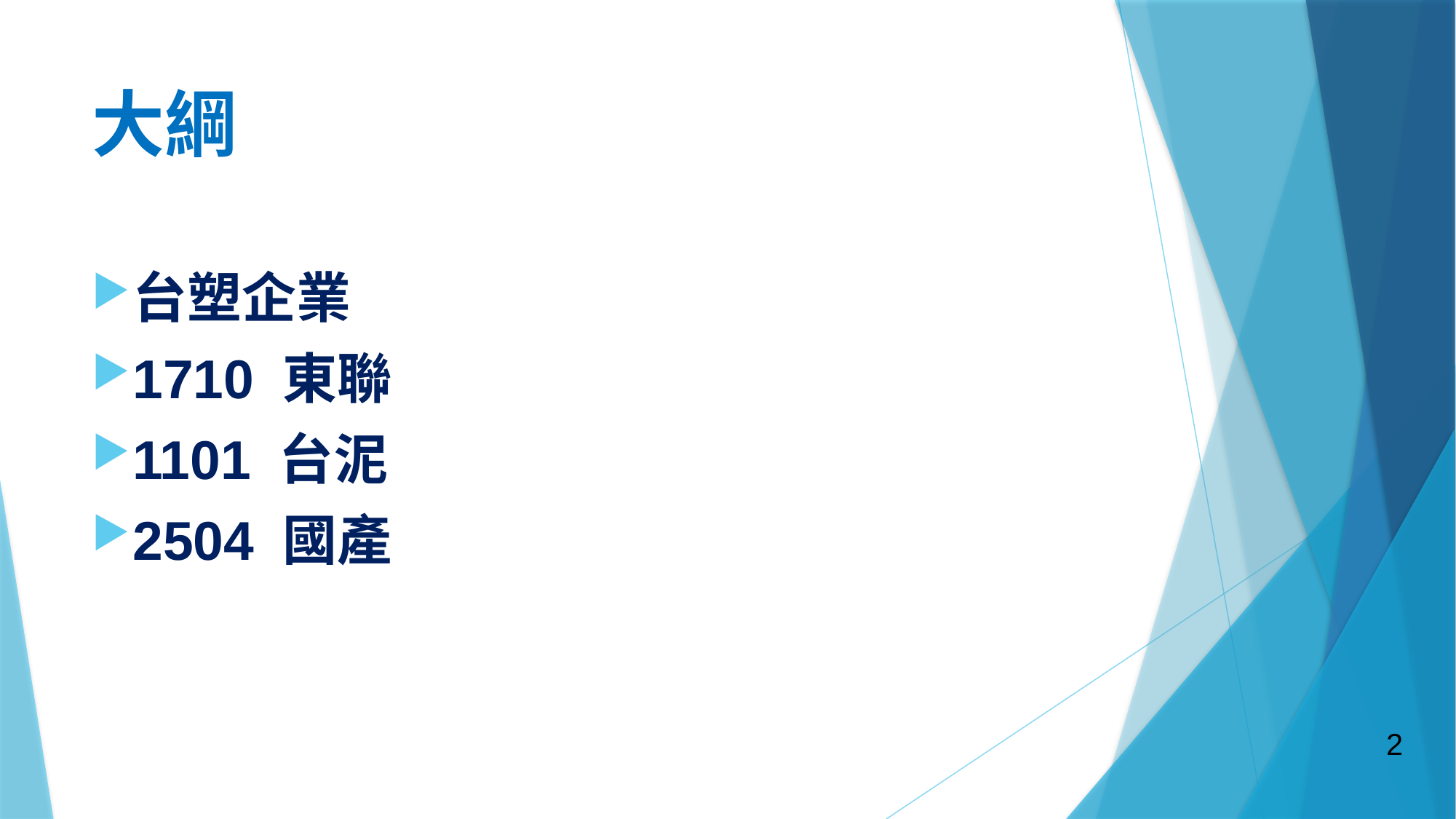

# 大綱
台塑企業
1710 東聯
1101 台泥
2504 國產
2